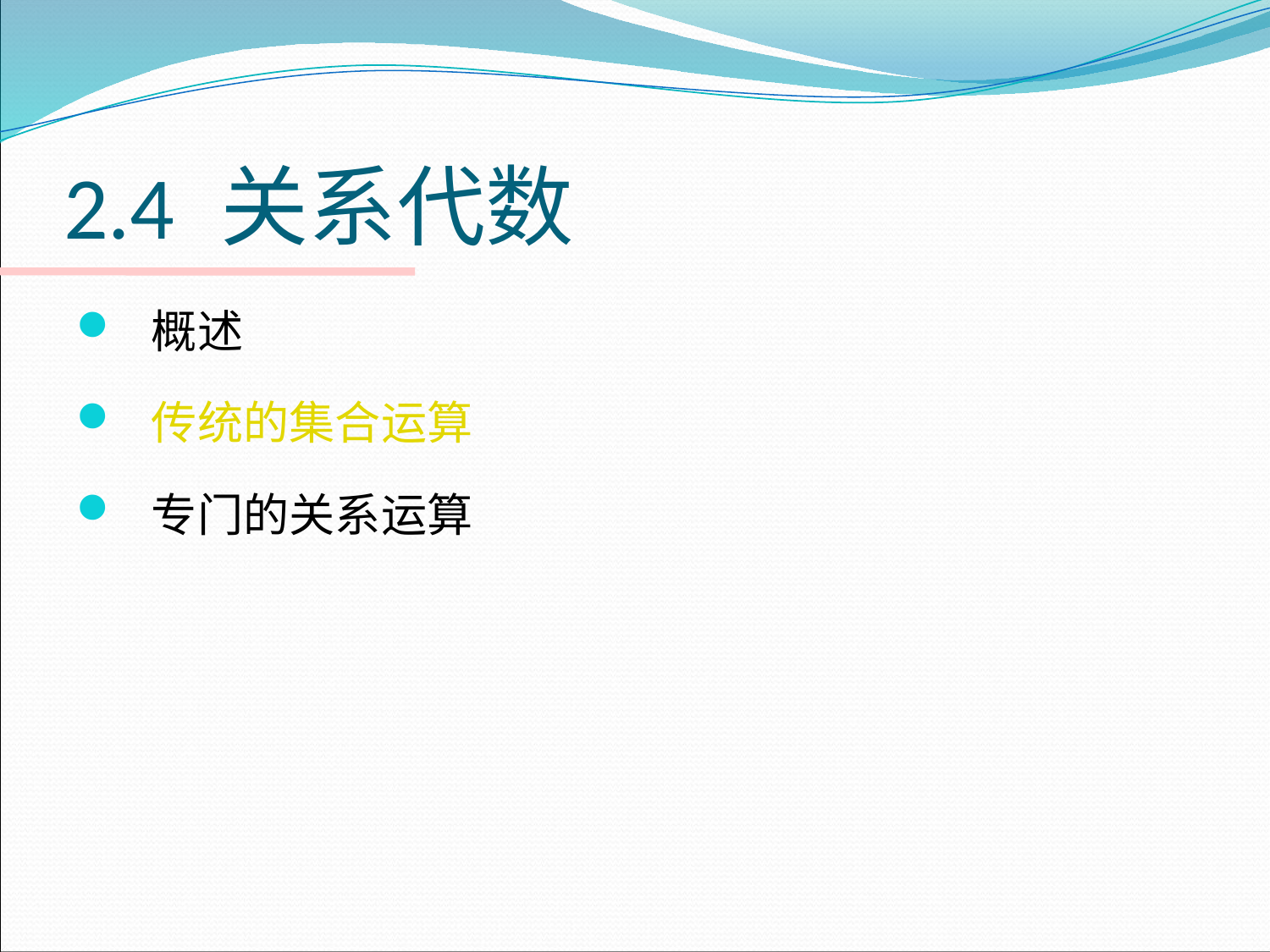

# 2.4 关系代数
  概述
  传统的集合运算
  专门的关系运算

160